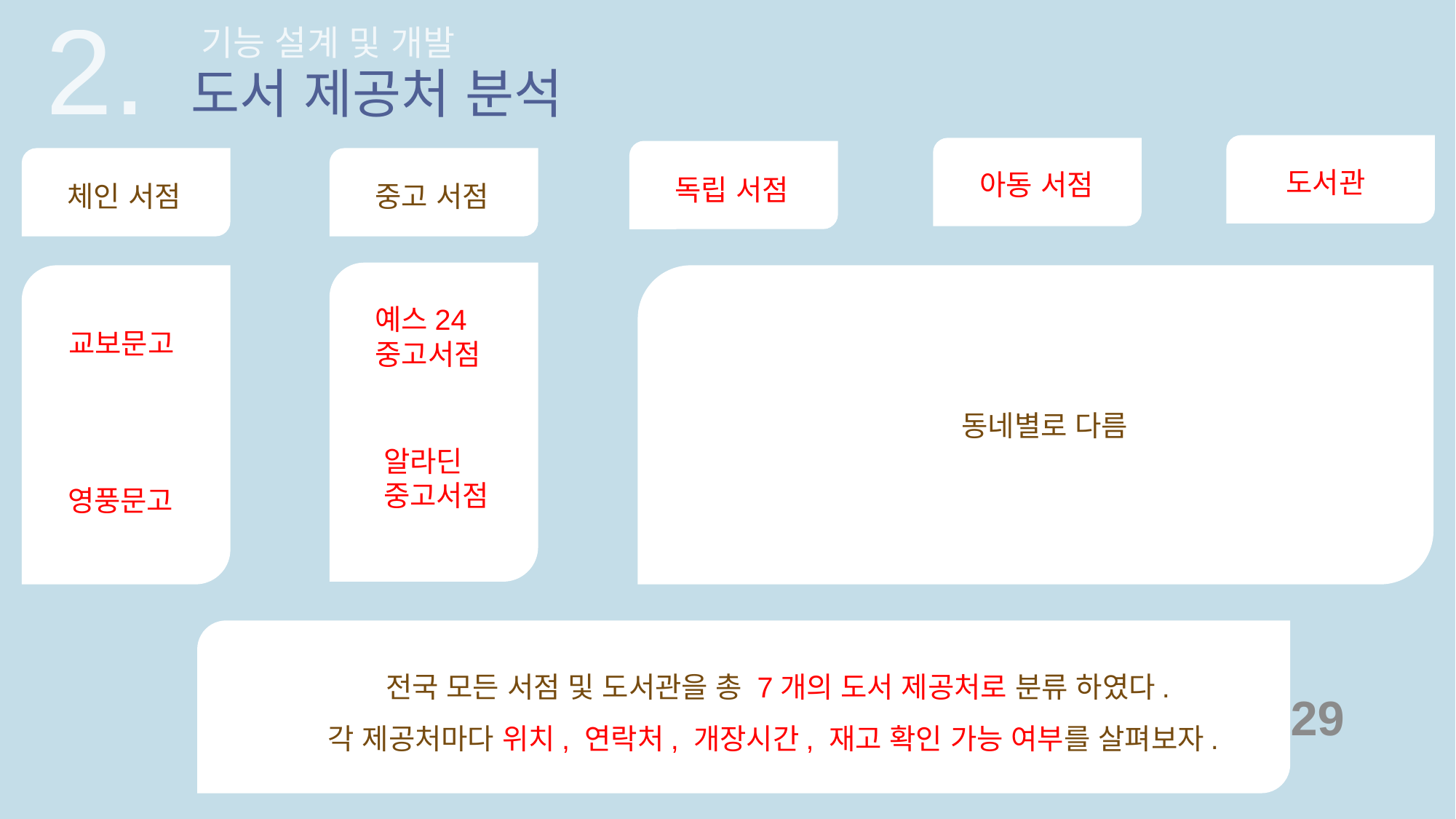

2.
 기능 설계 및 개발
도서 제공처 분석

도서관

아동 서점

독립 서점

체인 서점
중고 서점

교보문고
예스24
중고서점
동네별로 다름
알라딘
중고서점
영풍문고

전국 모든 서점 및 도서관을 총 7개의 도서 제공처로 분류 하였다.
각 제공처마다 위치, 연락처, 개장시간, 재고 확인 가능 여부를 살펴보자.
29